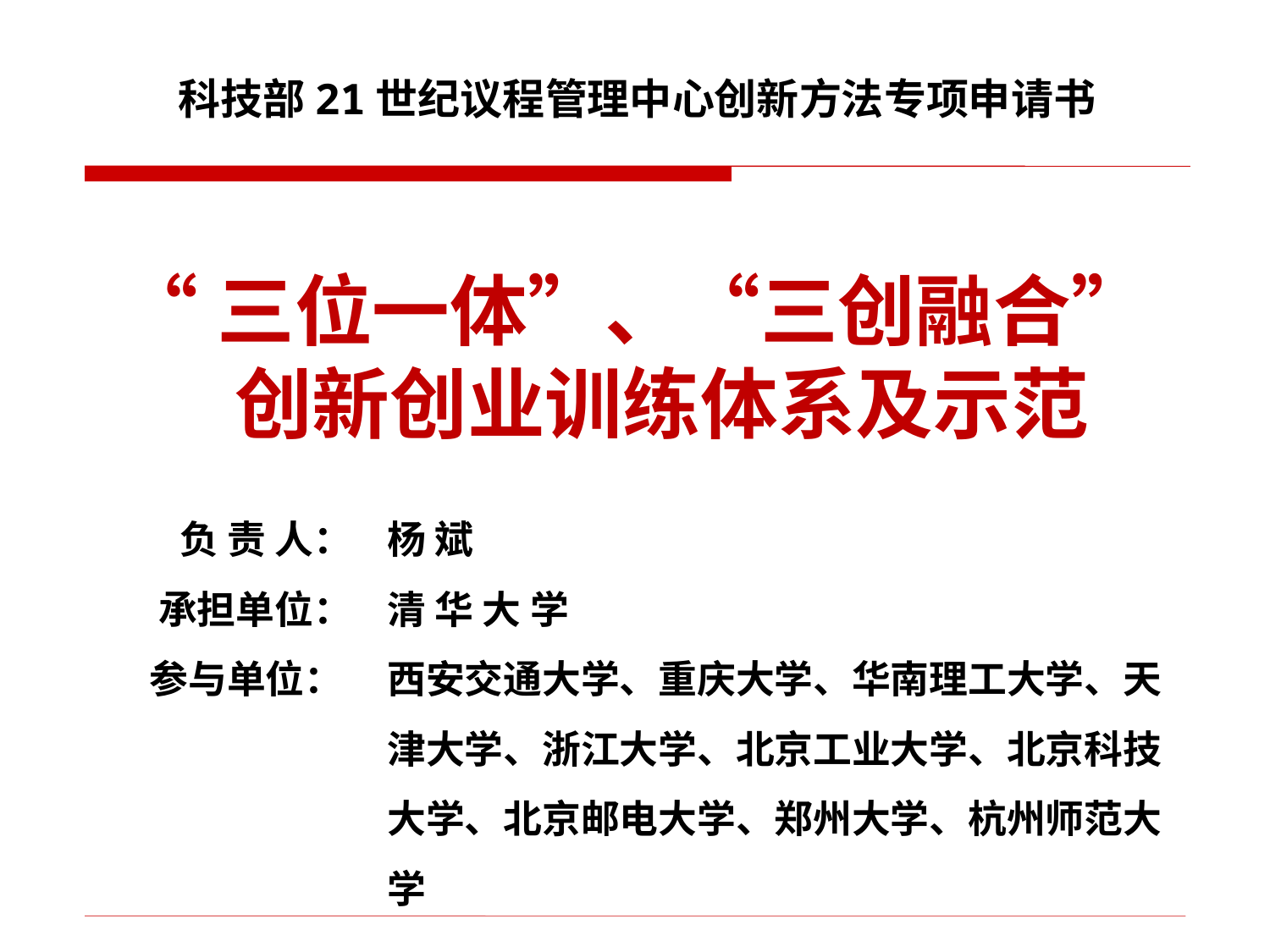

科技部21世纪议程管理中心创新方法专项申请书

“三位一体”、“三创融合”
   创新创业训练体系及示范
 负 责 人：
承担单位：
参与单位：
杨 斌
清 华 大 学
西安交通大学、重庆大学、华南理工大学、天津大学、浙江大学、北京工业大学、北京科技大学、北京邮电大学、郑州大学、杭州师范大学